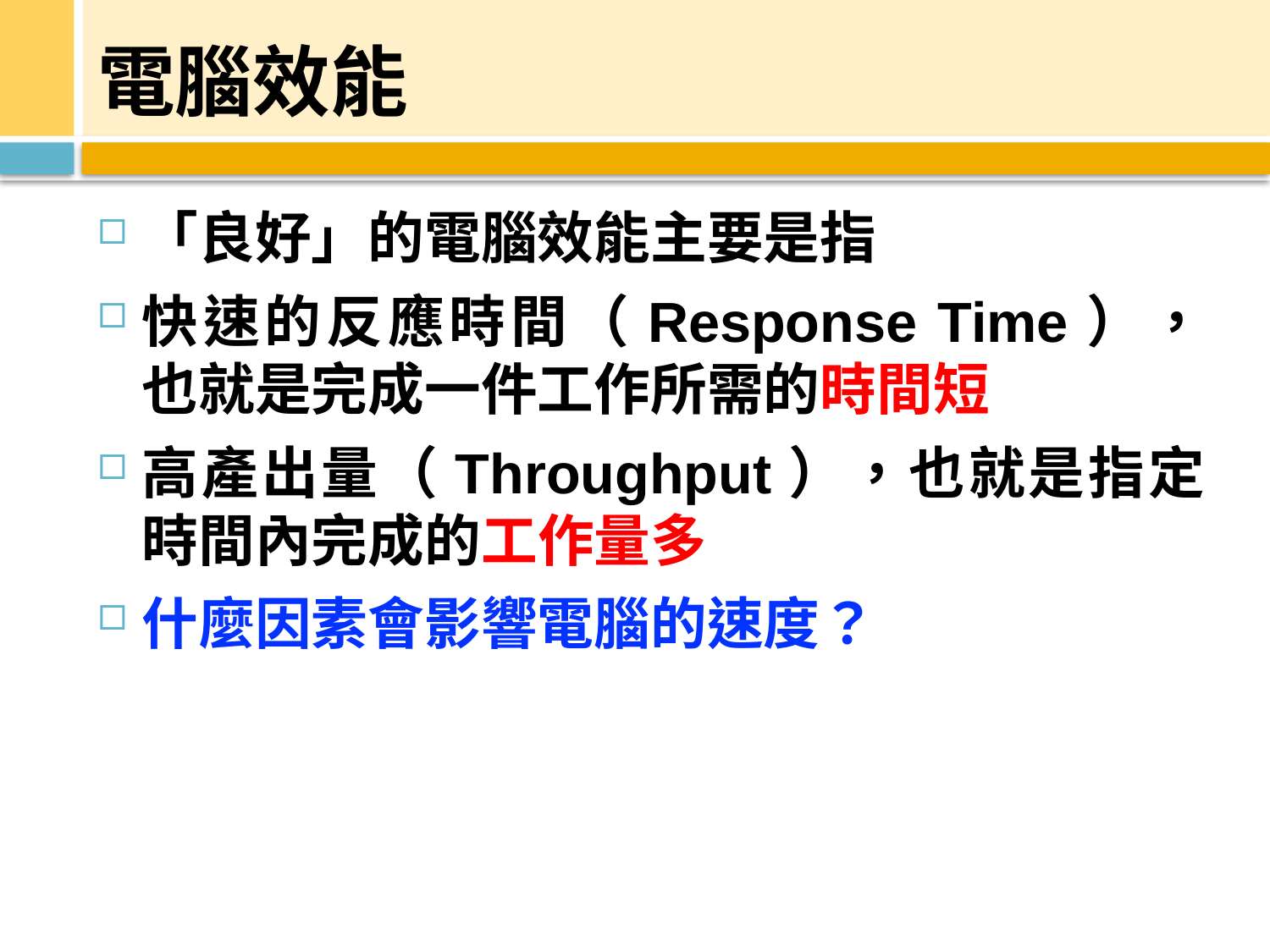

# 電腦效能
「良好」的電腦效能主要是指
快速的反應時間（Response Time），也就是完成一件工作所需的時間短
高產出量（Throughput），也就是指定時間內完成的工作量多
什麼因素會影響電腦的速度？